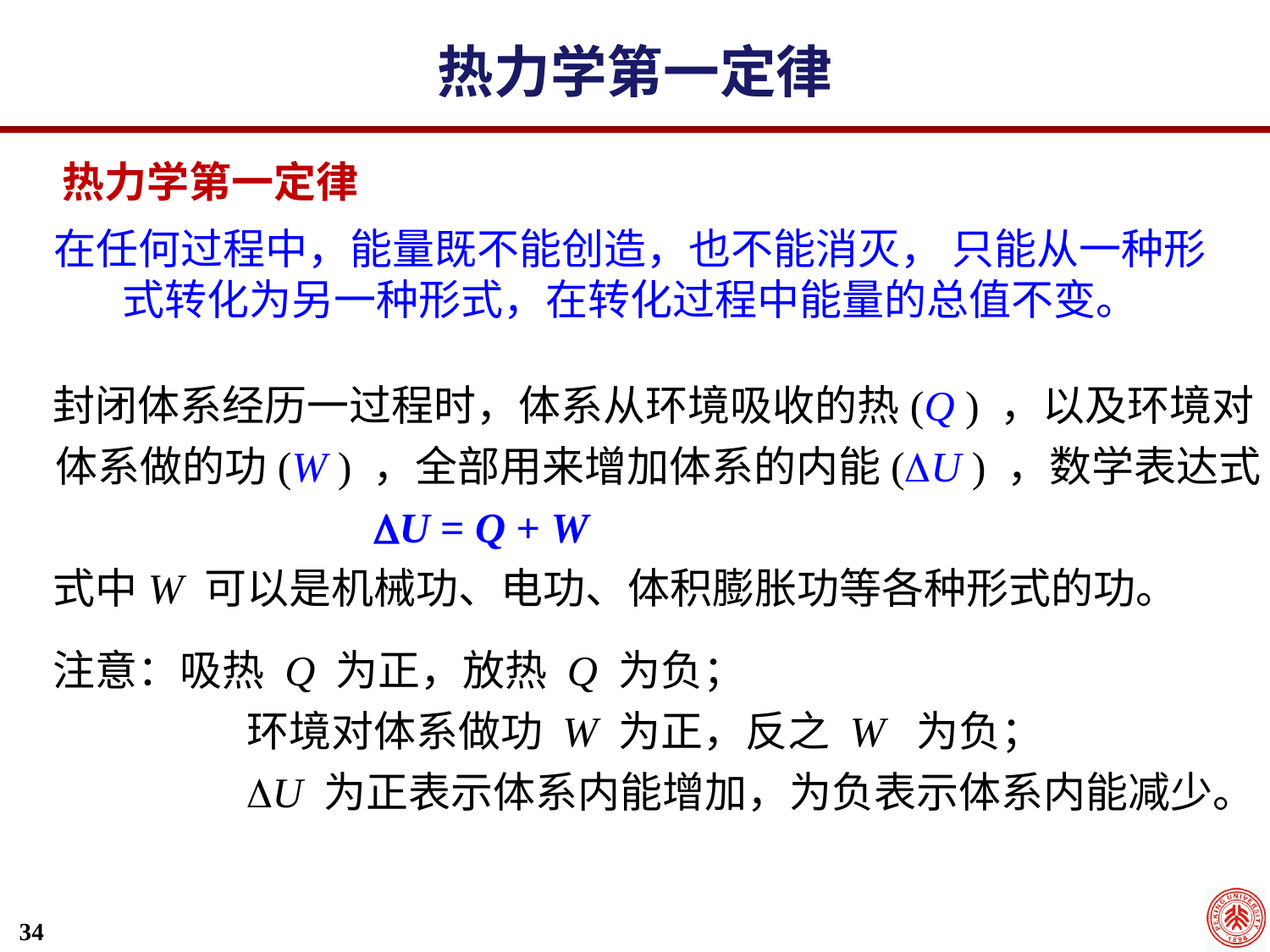

热力学第一定律

热力学第一定律
在任何过程中，能量既不能创造，也不能消灭， 只能从一种形式转化为另一种形式，在转化过程中能量的总值不变。
封闭体系经历一过程时，体系从环境吸收的热(Q ) ，以及环境对体系做的功(W ) ，全部用来增加体系的内能(ΔU ) ，数学表达式
			ΔU = Q + W
式中W 可以是机械功、电功、体积膨胀功等各种形式的功。
注意：吸热 Q 为正，放热 Q 为负；
		环境对体系做功 W 为正，反之 W  为负；
		ΔU 为正表示体系内能增加，为负表示体系内能减少。
34